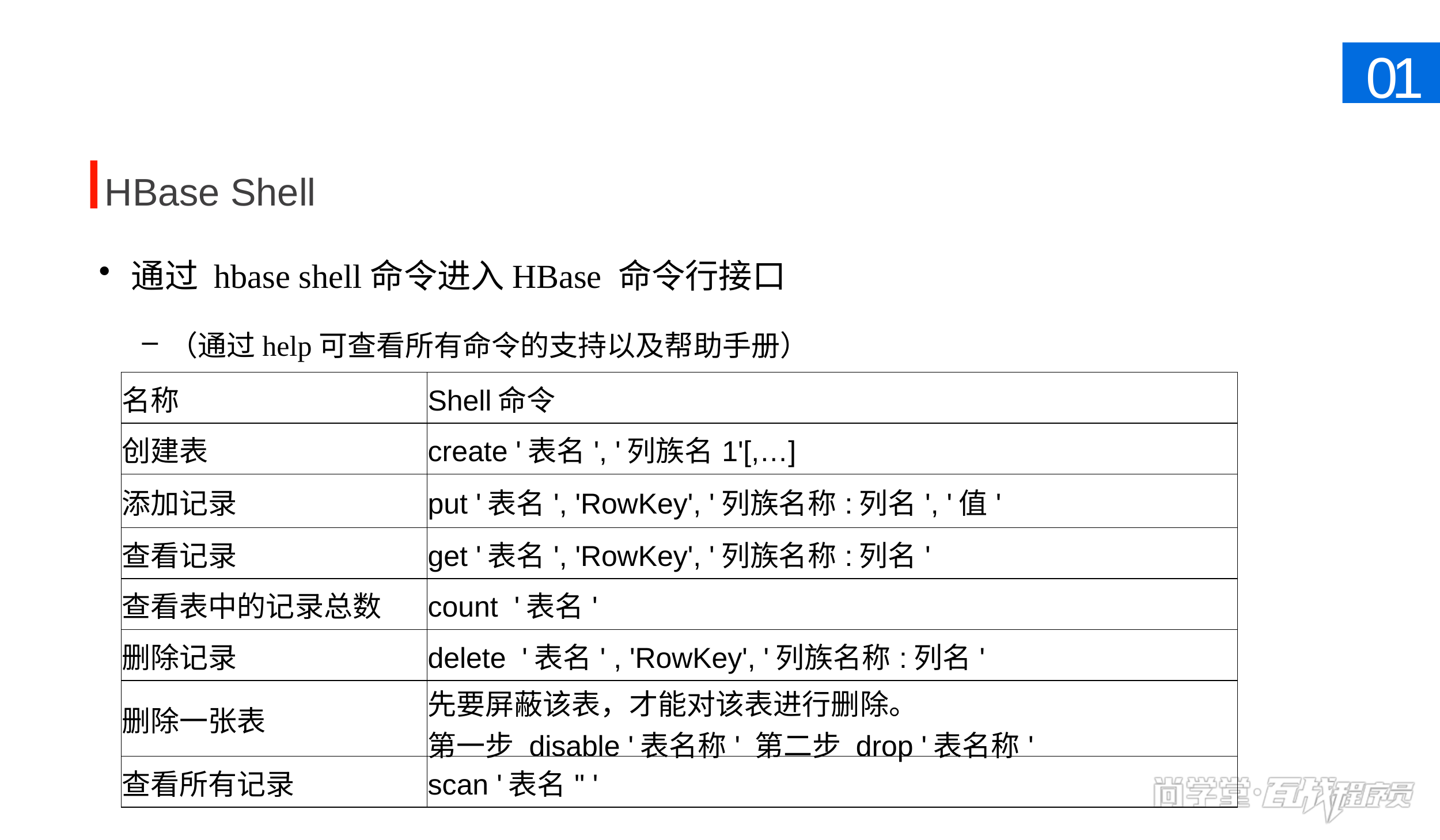

01

HBase Shell
通过 hbase shell命令进入HBase 命令行接口
（通过help可查看所有命令的支持以及帮助手册）
| 名称 | Shell命令 |
| --- | --- |
| 创建表 | create '表名', '列族名1'[,…] |
| 添加记录 | put '表名', 'RowKey', '列族名称:列名', '值' |
| 查看记录 | get '表名', 'RowKey', '列族名称:列名' |
| 查看表中的记录总数 | count  '表名' |
| 删除记录 | delete  '表名' , 'RowKey', '列族名称:列名' |
| 删除一张表 | 先要屏蔽该表，才能对该表进行删除。 第一步 disable '表名称' 第二步 drop '表名称' |
| 查看所有记录 | scan '表名" ' |
当需要对比数据时使用当前样式，此处文字段为对右侧数据的结论或相关描述。可以根据内容调整这部分的蓝色背景高度，但不要改变蓝色部分的位置。图片也可替换，但请保证高度不变，与右侧的柱状图间距协调。